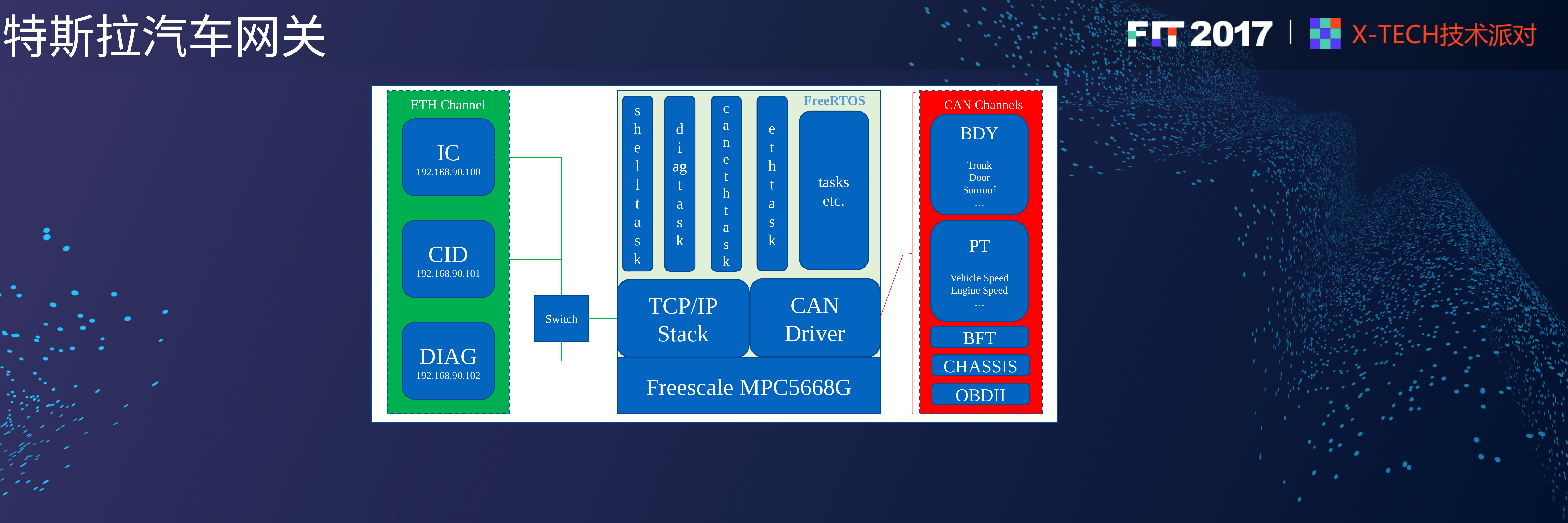

# 特斯拉汽车网关

FreeRTOS

e
t
h
t
a
s
k
ETH Channel
s
h
e
l
l
t
a
s
k
d
i
ag
t
a
s
k
c
a
n
e
t
h
t
a
s
k
CAN Channels
tasks
etc.
BDY

Trunk
Door
Sunroof
…
IC
192.168.90.100
BDY
CID
192.168.90.101
PT

Vehicle Speed
Engine Speed
…
PT
CAN
Driver
TCP/IP
Stack
Switch
DIAG
192.168.90.102
BFT
CHASSIS
Freescale MPC5668G
OBDII
OBDII